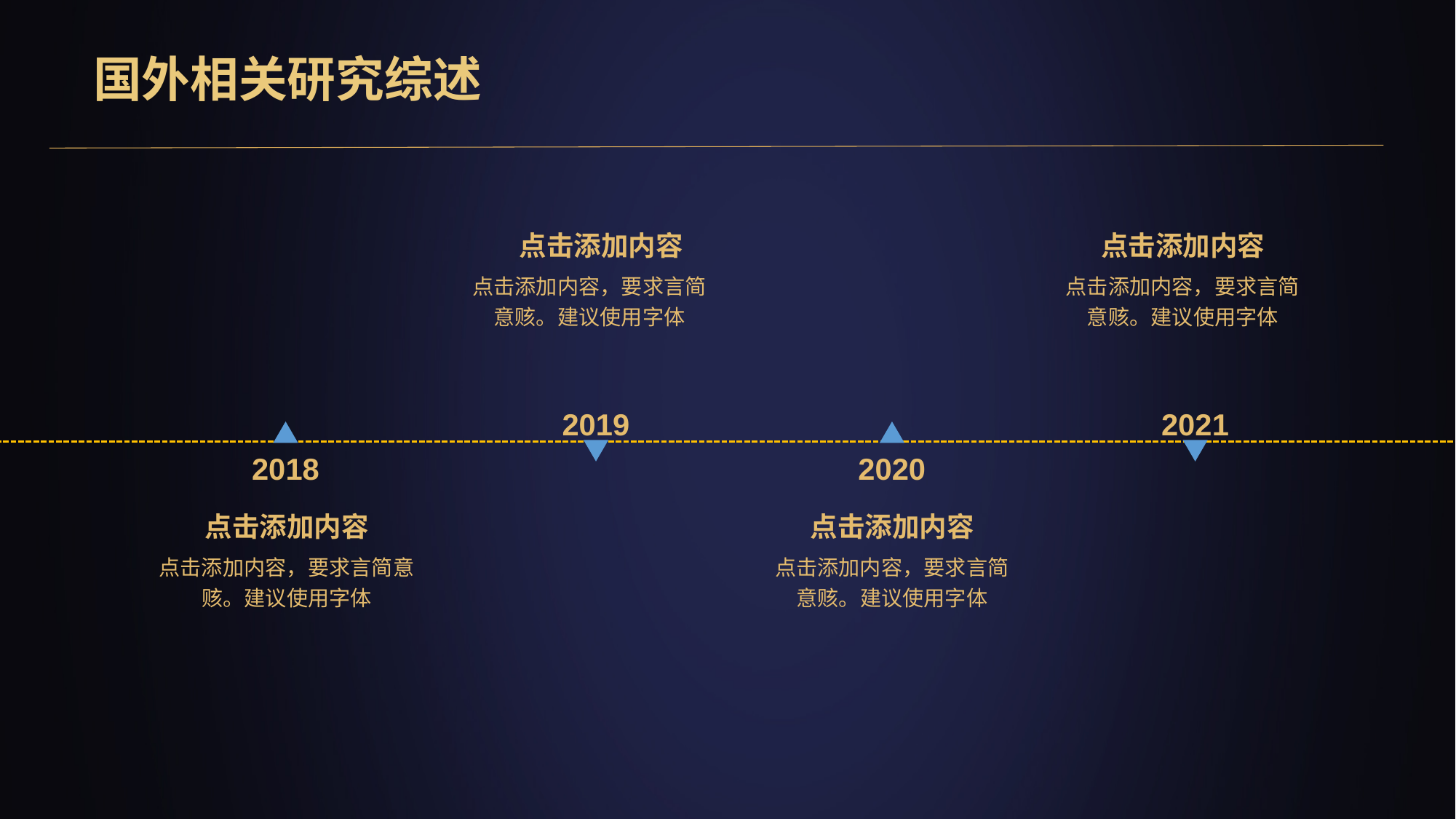

国外相关研究综述
点击添加内容
点击添加内容，要求言简意赅。建议使用字体
点击添加内容
点击添加内容，要求言简意赅。建议使用字体
2019
2021

2020

2018
点击添加内容
点击添加内容，要求言简意赅。建议使用字体
点击添加内容
点击添加内容，要求言简意赅。建议使用字体